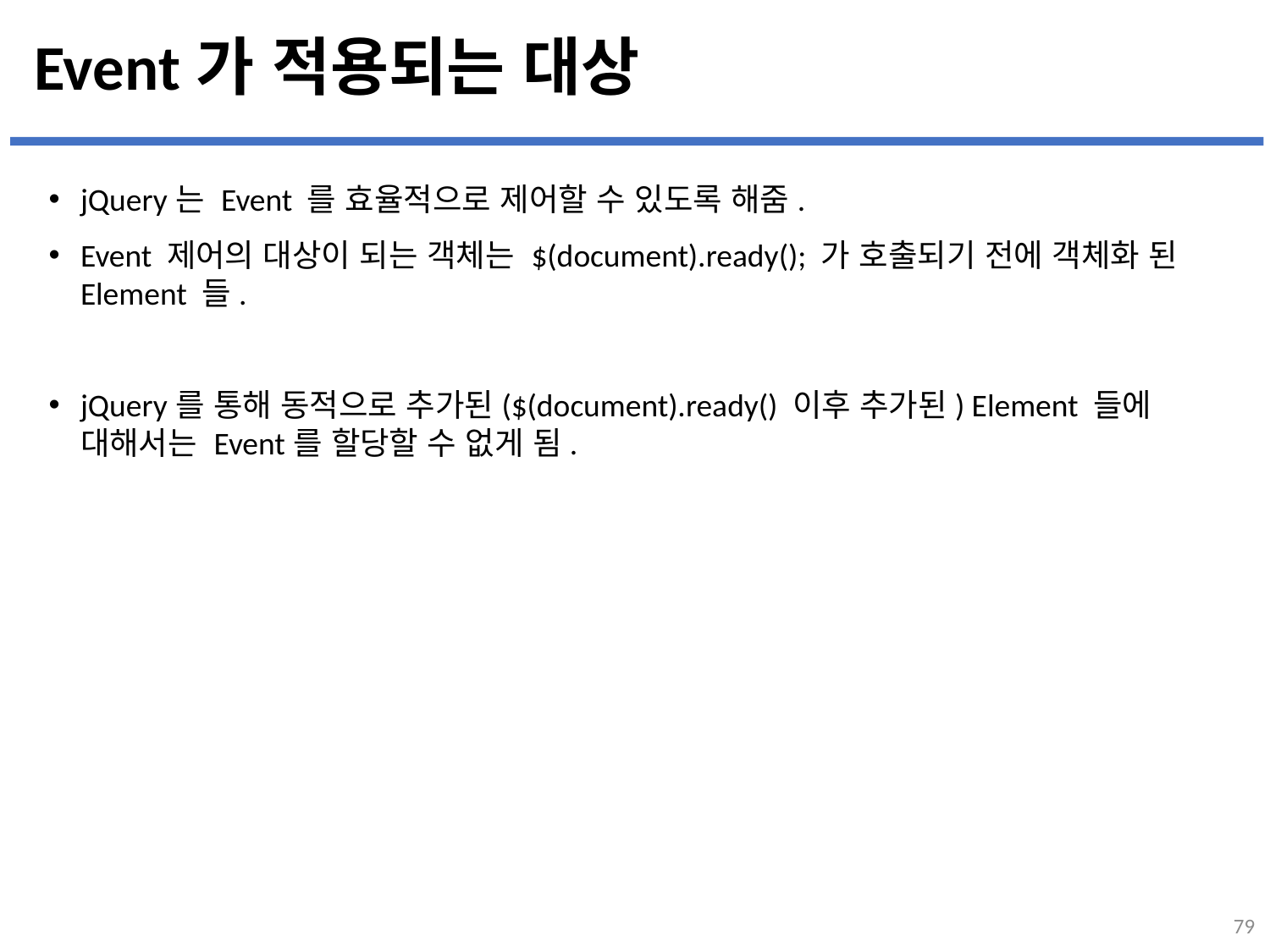

# Event가 적용되는 대상
jQuery는 Event 를 효율적으로 제어할 수 있도록 해줌.
Event 제어의 대상이 되는 객체는 $(document).ready(); 가 호출되기 전에 객체화 된 Element 들.

jQuery를 통해 동적으로 추가된($(document).ready() 이후 추가된) Element 들에 대해서는 Event를 할당할 수 없게 됨.

79